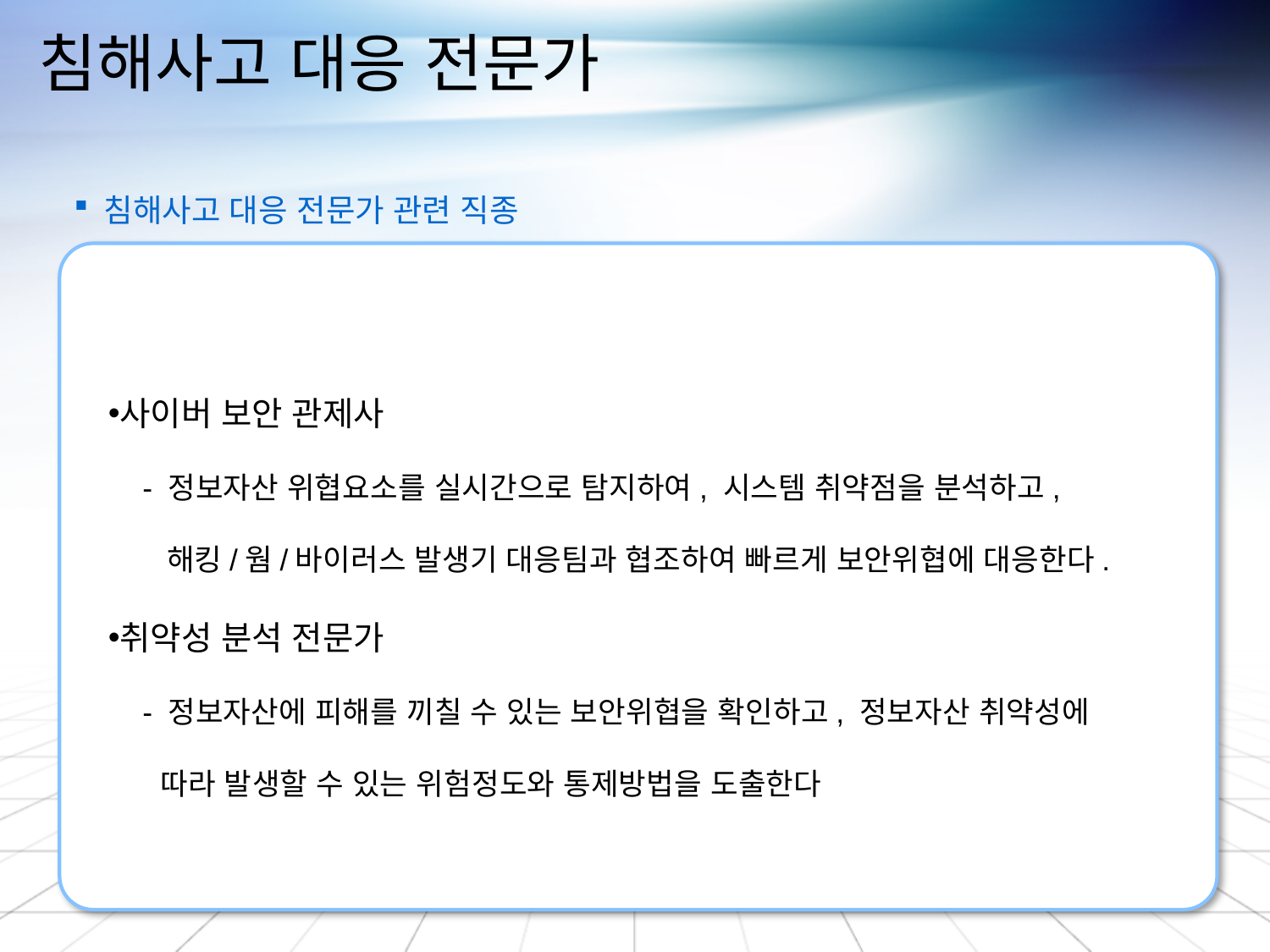

# 침해사고 대응 전문가
침해사고 대응 전문가 관련 직종

사이버 보안 관제사
  - 정보자산 위협요소를 실시간으로 탐지하여, 시스템 취약점을 분석하고,
     해킹/웜/바이러스 발생기 대응팀과 협조하여 빠르게 보안위협에 대응한다.
취약성 분석 전문가
  - 정보자산에 피해를 끼칠 수 있는 보안위협을 확인하고, 정보자산 취약성에
     따라 발생할 수 있는 위험정도와 통제방법을 도출한다